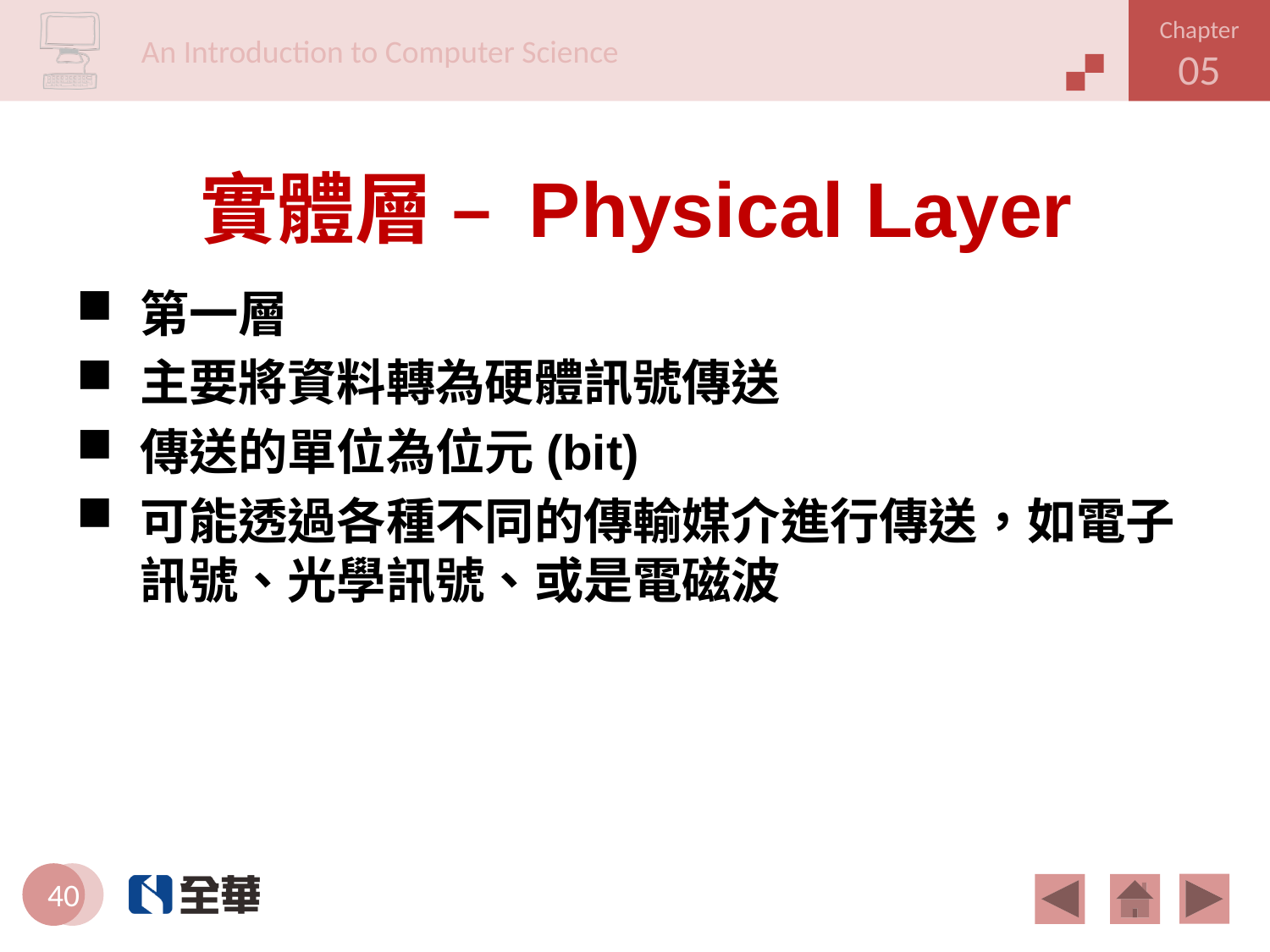

# 實體層 – Physical Layer
第一層
主要將資料轉為硬體訊號傳送
傳送的單位為位元(bit)
可能透過各種不同的傳輸媒介進行傳送，如電子訊號、光學訊號、或是電磁波